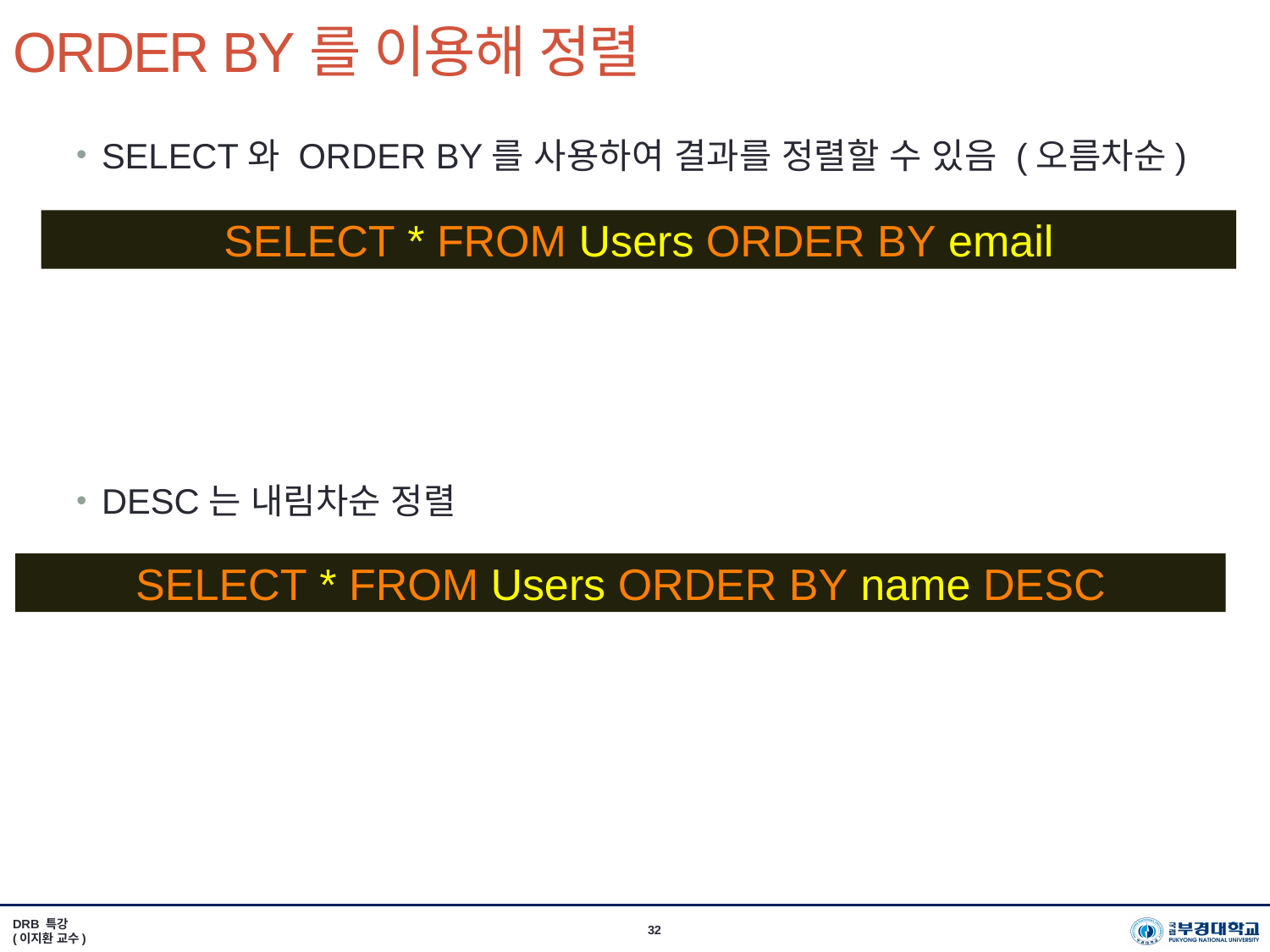

# ORDER BY를 이용해 정렬
SELECT와 ORDER BY를 사용하여 결과를 정렬할 수 있음 (오름차순)

DESC는 내림차순 정렬

SELECT * FROM Users ORDER BY email
SELECT * FROM Users ORDER BY name DESC
DRB 특강
(이지환 교수)